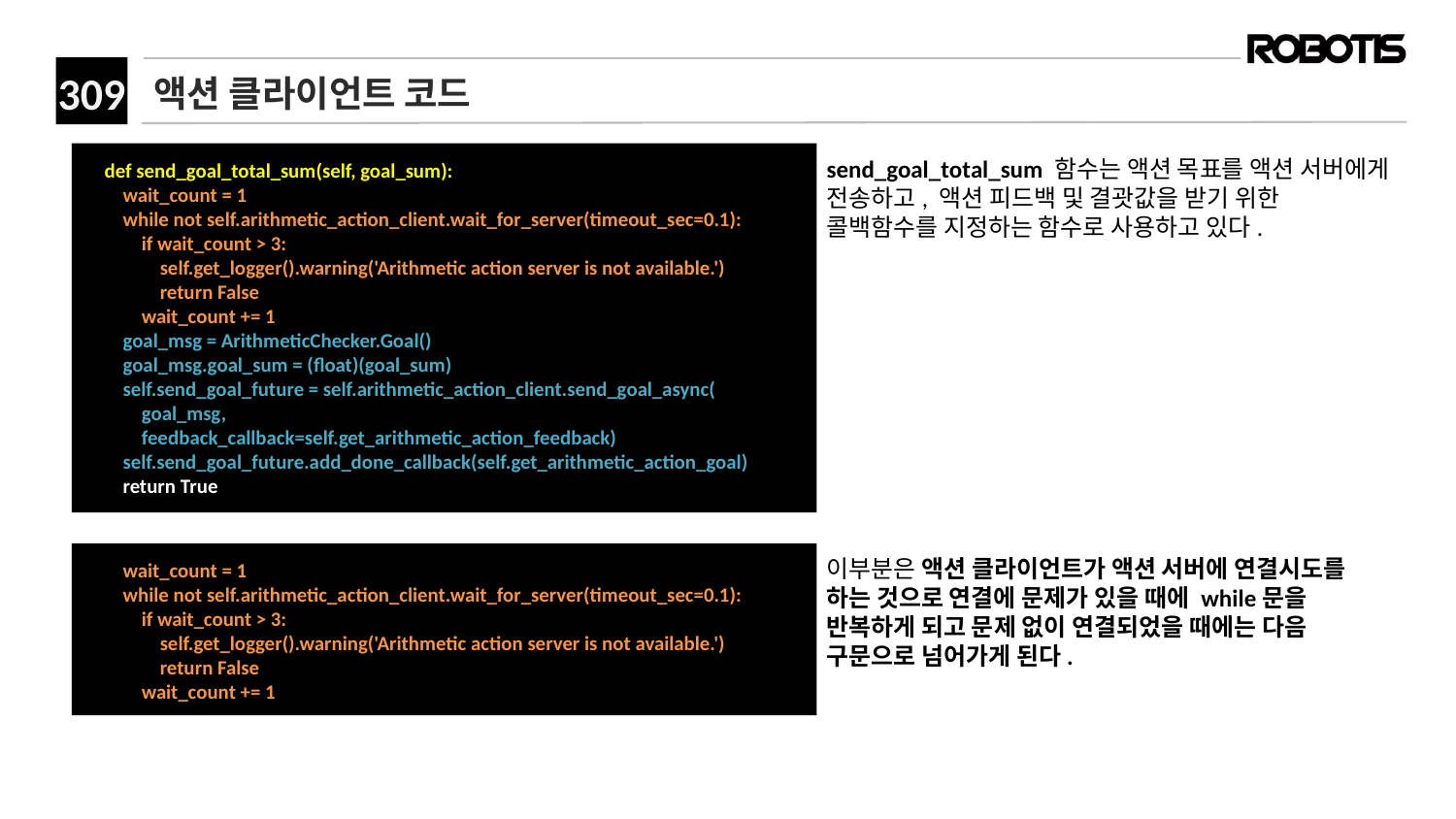

# 액션 클라이언트 코드
    def send_goal_total_sum(self, goal_sum):
        wait_count = 1
        while not self.arithmetic_action_client.wait_for_server(timeout_sec=0.1):
            if wait_count > 3:
                self.get_logger().warning('Arithmetic action server is not available.')
                return False
            wait_count += 1
        goal_msg = ArithmeticChecker.Goal()
        goal_msg.goal_sum = (float)(goal_sum)
        self.send_goal_future = self.arithmetic_action_client.send_goal_async(
            goal_msg,
            feedback_callback=self.get_arithmetic_action_feedback)
        self.send_goal_future.add_done_callback(self.get_arithmetic_action_goal)
        return True

​send_goal_total_sum 함수는 액션 목표를 액션 서버에게 전송하고, 액션 피드백 및 결괏값을 받기 위한 콜백함수를 지정하는 함수로 사용하고 있다.

        wait_count = 1
        while not self.arithmetic_action_client.wait_for_server(timeout_sec=0.1):
            if wait_count > 3:
                self.get_logger().warning('Arithmetic action server is not available.')
                return False
            wait_count += 1

이부분은 액션 클라이언트가 액션 서버에 연결시도를 하는 것으로 연결에 문제가 있을 때에 while문을 반복하게 되고 문제 없이 연결되었을 때에는 다음 구문으로 넘어가게 된다.